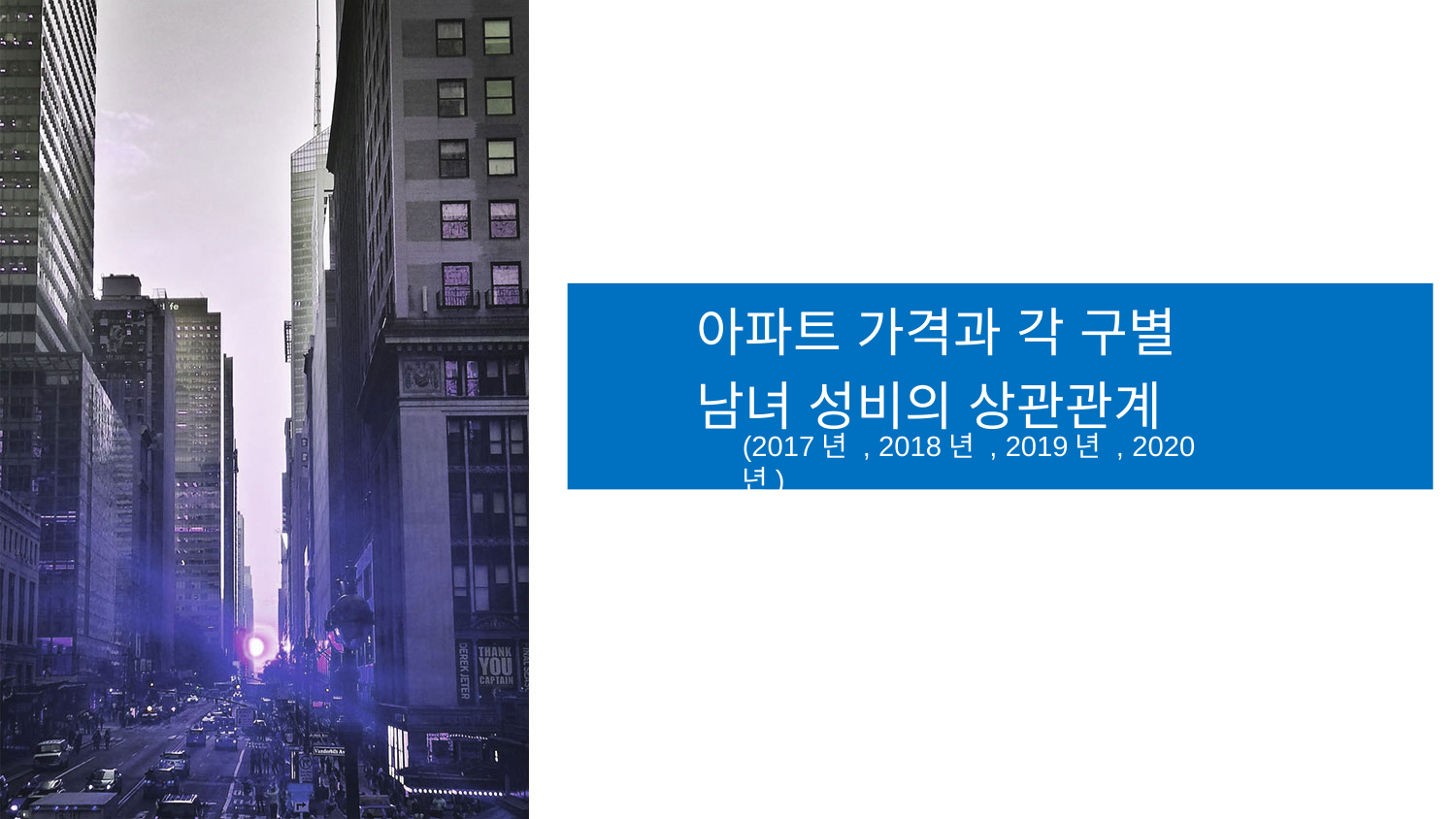

아파트 가격과 각 구별
남녀 성비의 상관관계

(2017년 , 2018년 , 2019년 , 2020년)